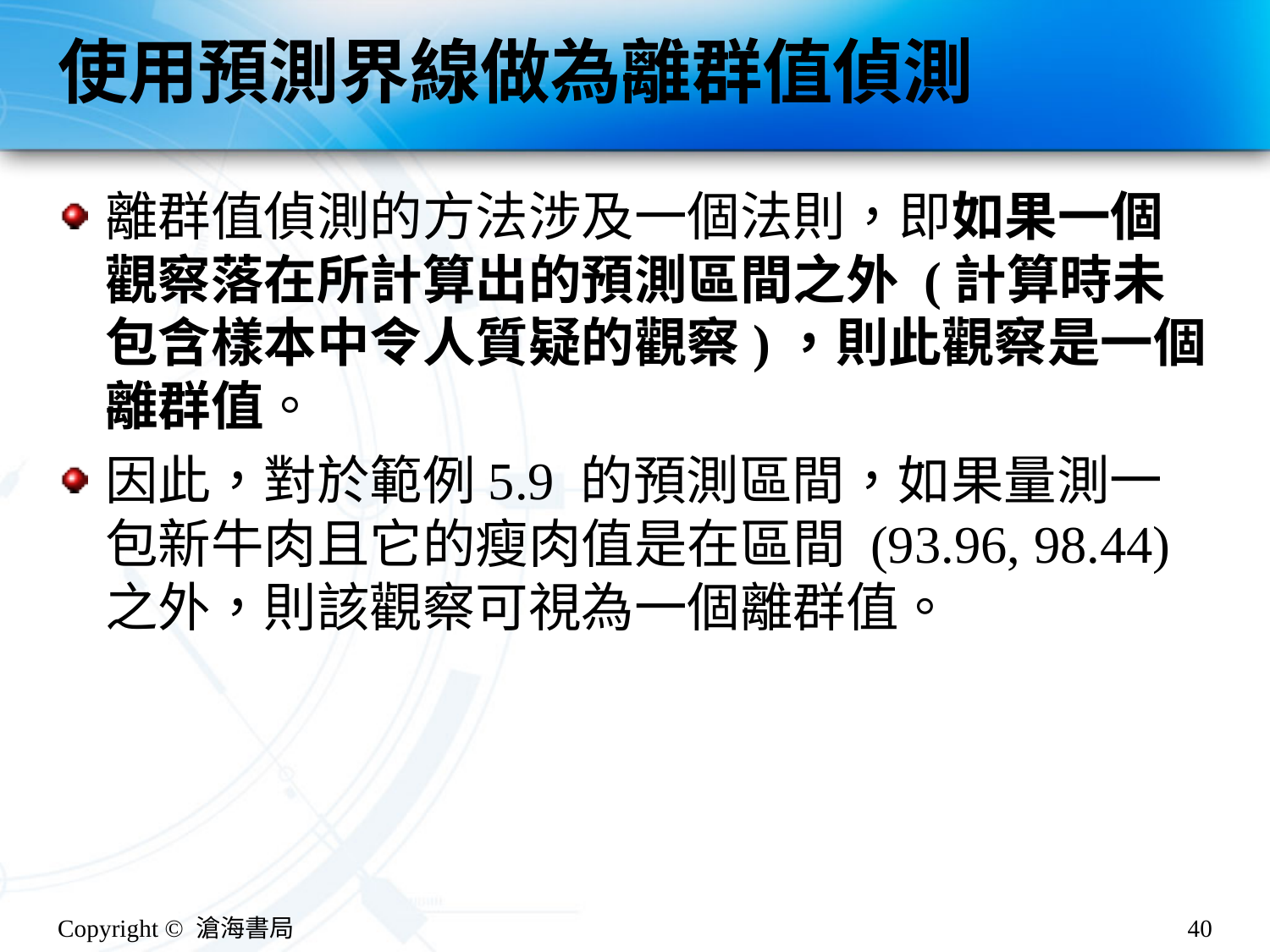

# 使用預測界線做為離群值偵測
離群值偵測的方法涉及一個法則，即如果一個觀察落在所計算出的預測區間之外 (計算時未包含樣本中令人質疑的觀察)，則此觀察是一個離群值。
因此，對於範例5.9 的預測區間，如果量測一包新牛肉且它的瘦肉值是在區間 (93.96, 98.44) 之外，則該觀察可視為一個離群值。
Copyright © 滄海書局
40